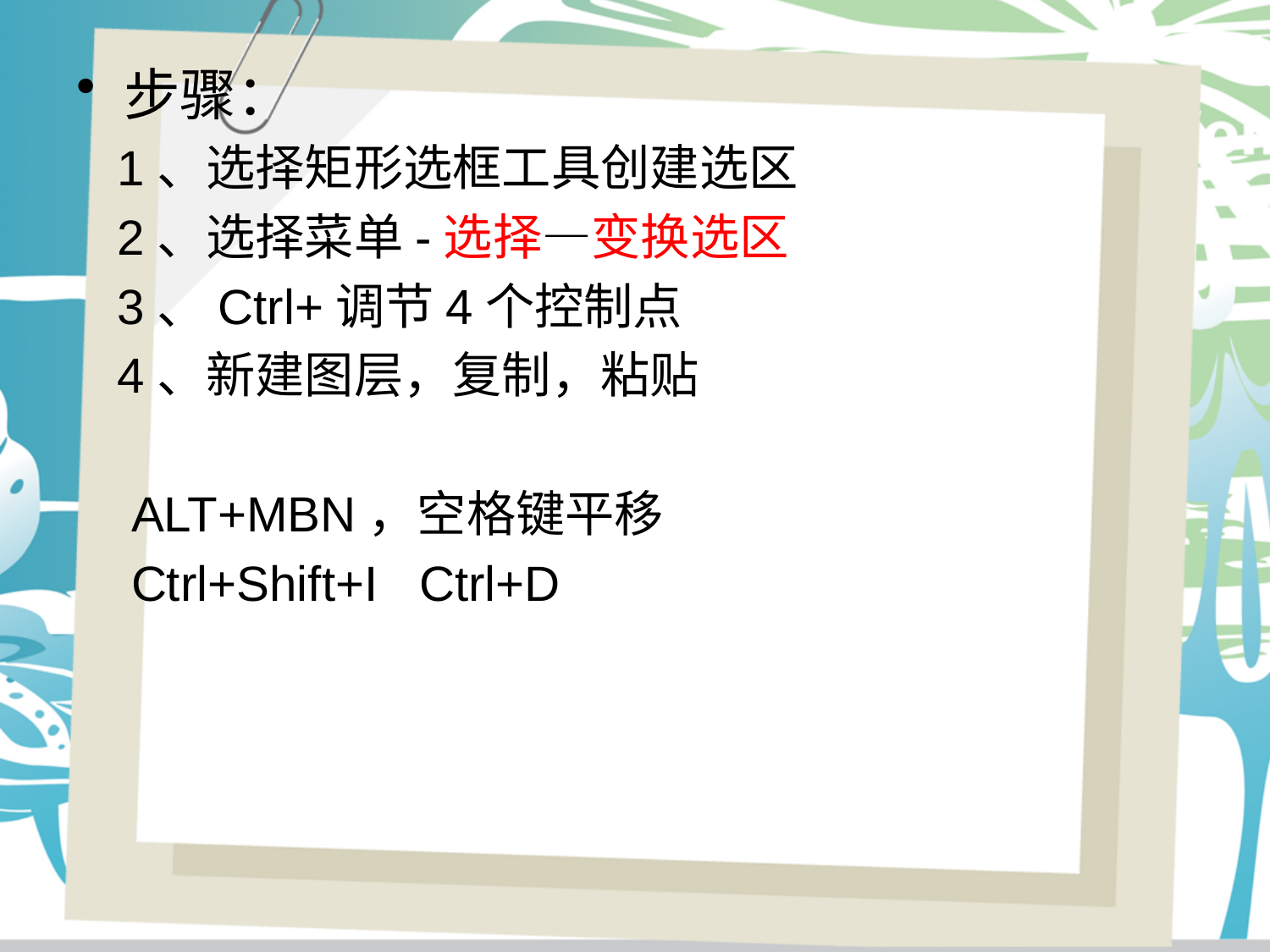

步骤：
   1、选择矩形选框工具创建选区
   2、选择菜单-选择—变换选区
   3、Ctrl+调节4个控制点
   4、新建图层，复制，粘贴

    ALT+MBN，空格键平移
    Ctrl+Shift+I   Ctrl+D